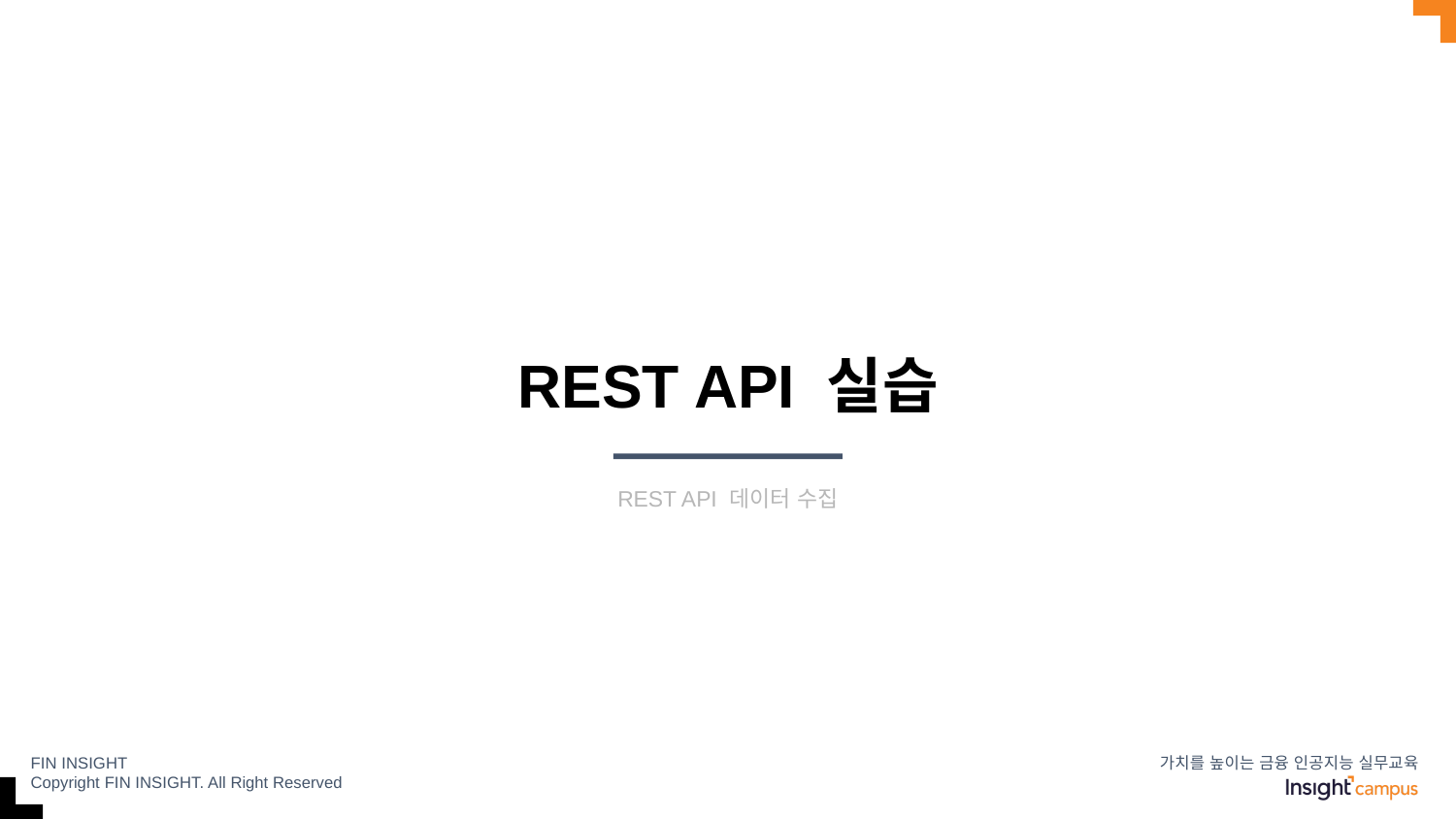

# REST API 실습
REST API 데이터 수집